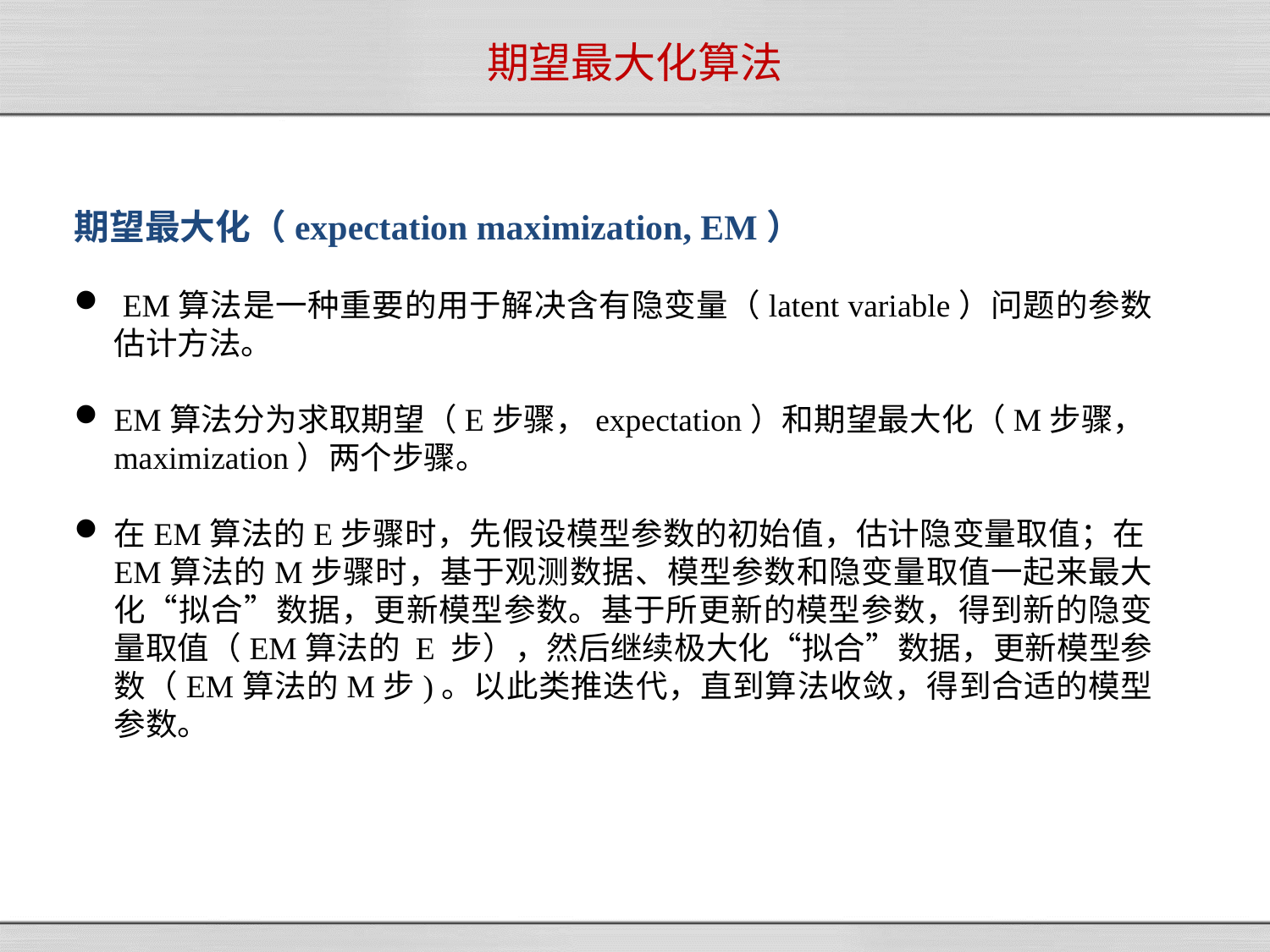

# 期望最大化算法
期望最大化（expectation maximization, EM）

 EM算法是一种重要的用于解决含有隐变量（latent variable）问题的参数估计方法。

EM算法分为求取期望（E步骤，expectation）和期望最大化（M步骤，maximization）两个步骤。

在EM算法的E步骤时，先假设模型参数的初始值，估计隐变量取值；在EM算法的M步骤时，基于观测数据、模型参数和隐变量取值一起来最大化“拟合”数据，更新模型参数。基于所更新的模型参数，得到新的隐变量取值（EM算法的 E 步），然后继续极大化“拟合”数据，更新模型参数（EM算法的M步)。以此类推迭代，直到算法收敛，得到合适的模型参数。